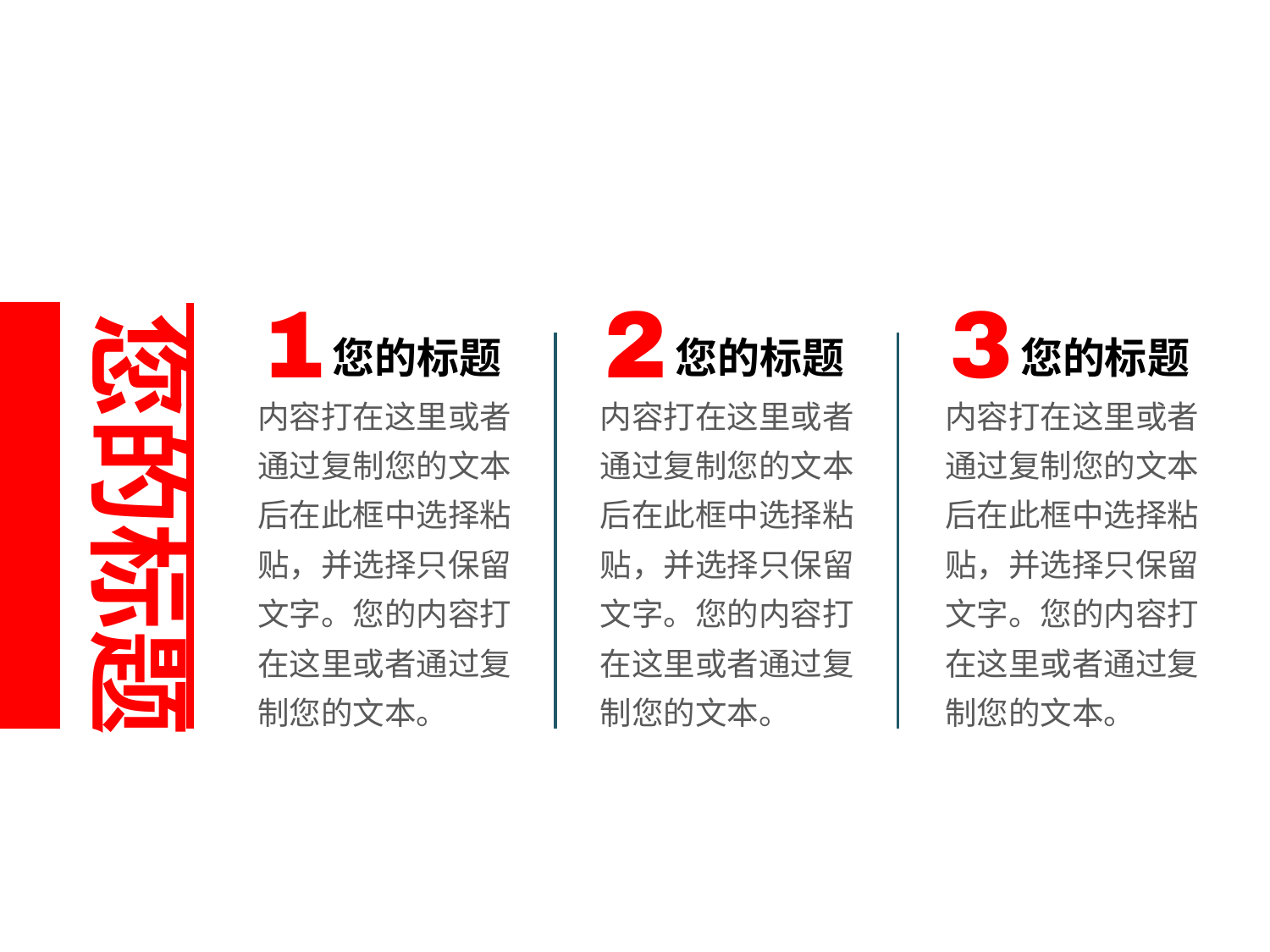

1
2
3
您的标题

您的标题
您的标题
您的标题
内容打在这里或者通过复制您的文本后在此框中选择粘贴，并选择只保留文字。您的内容打在这里或者通过复制您的文本。
内容打在这里或者通过复制您的文本后在此框中选择粘贴，并选择只保留文字。您的内容打在这里或者通过复制您的文本。
内容打在这里或者通过复制您的文本后在此框中选择粘贴，并选择只保留文字。您的内容打在这里或者通过复制您的文本。